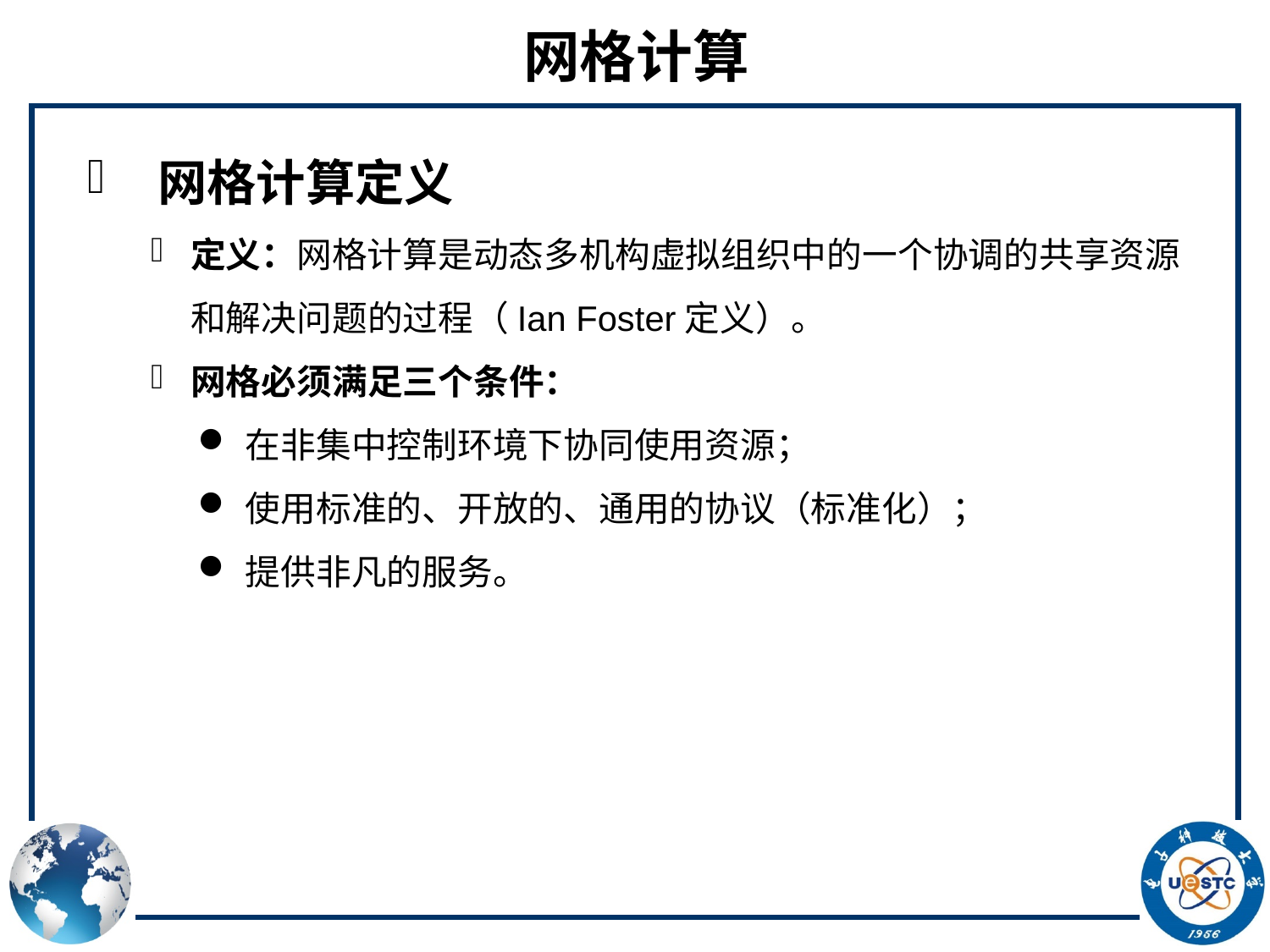

# 网格计算
 网格计算定义
定义：网格计算是动态多机构虚拟组织中的一个协调的共享资源和解决问题的过程（Ian Foster定义）。
网格必须满足三个条件：
在非集中控制环境下协同使用资源；
使用标准的、开放的、通用的协议（标准化）；
提供非凡的服务。